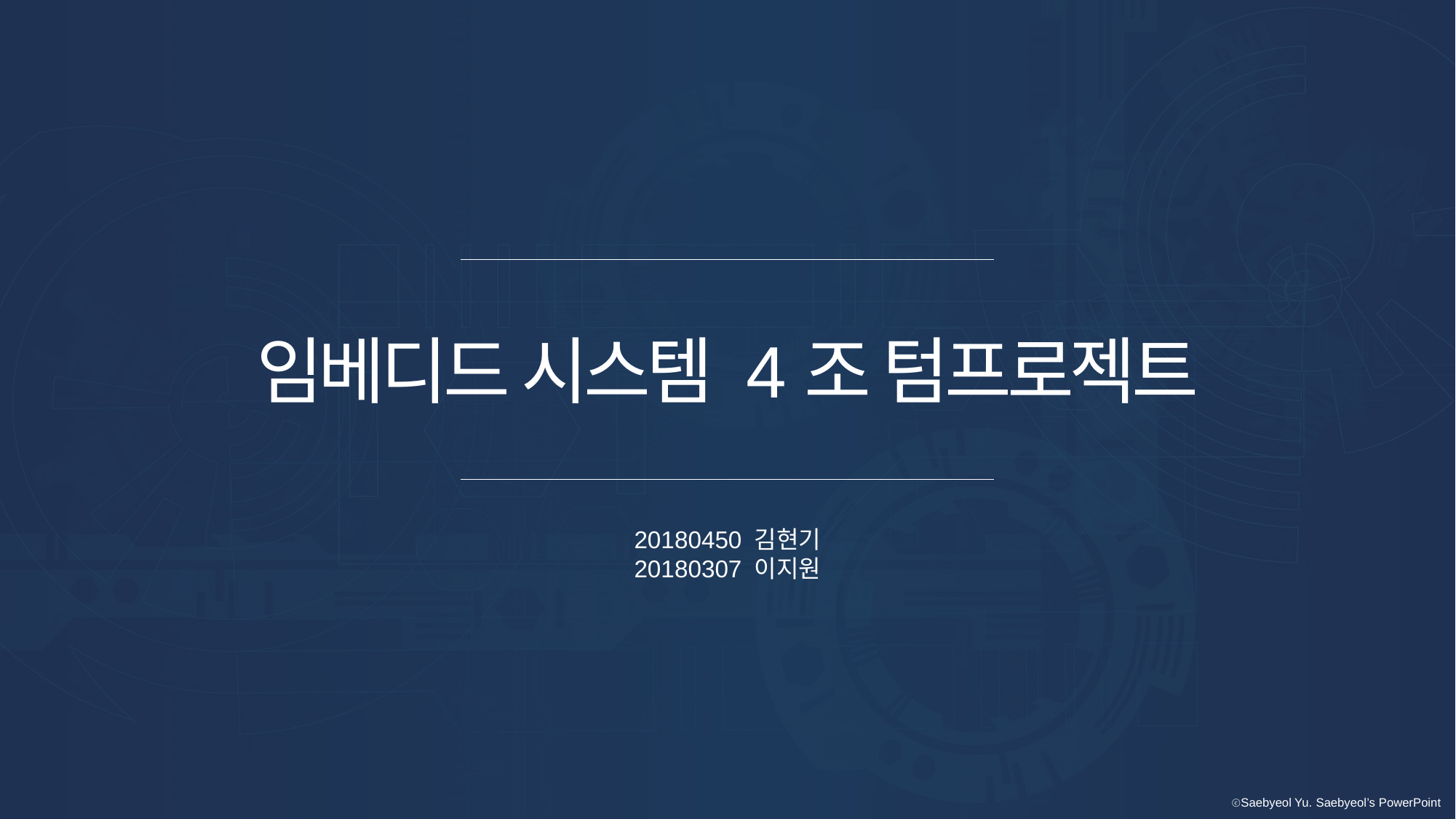

임베디드 시스템 4조 텀프로젝트
20180450 김현기
20180307 이지원